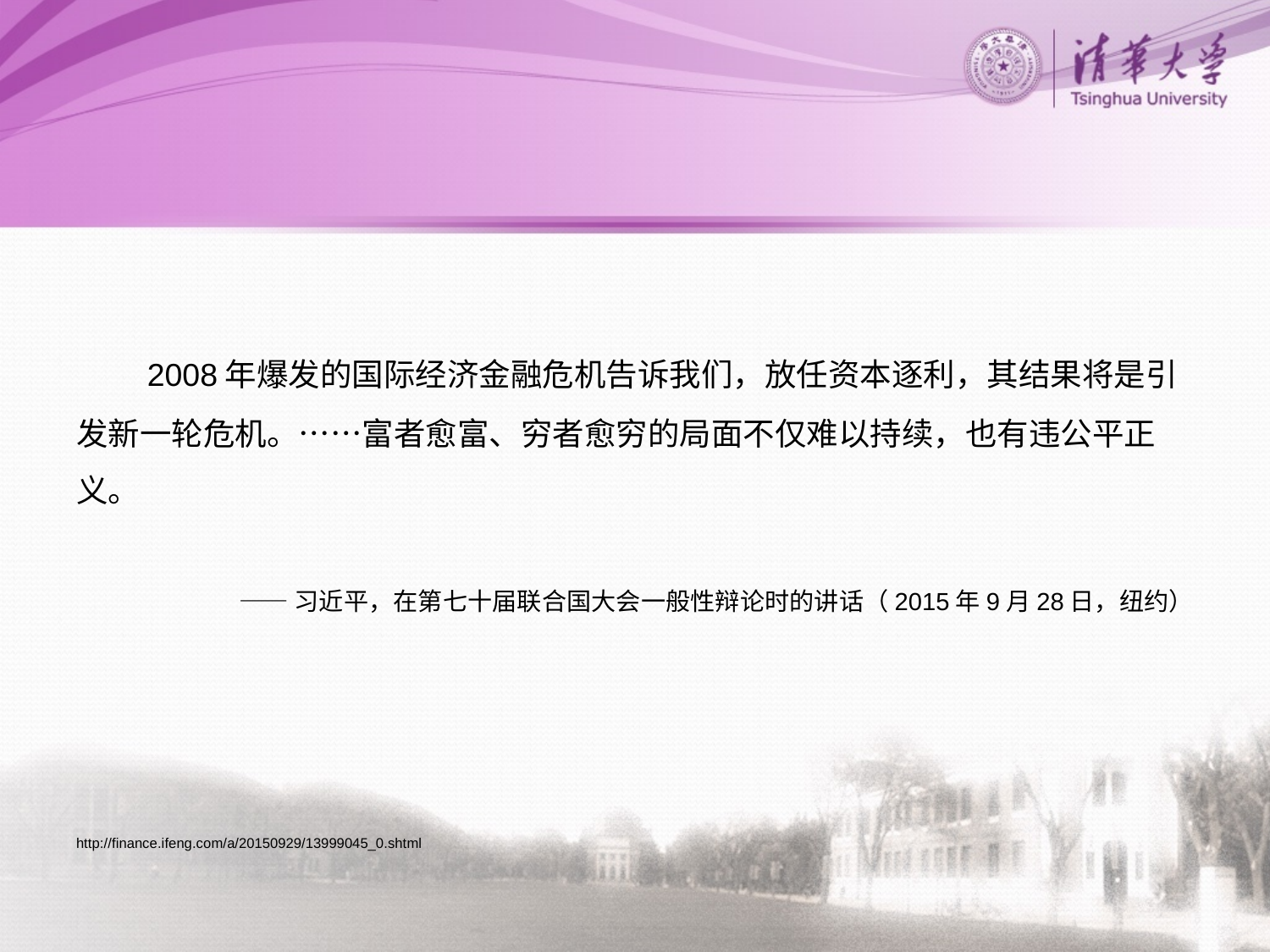

#

      2008年爆发的国际经济金融危机告诉我们，放任资本逐利，其结果将是引发新一轮危机。……富者愈富、穷者愈穷的局面不仅难以持续，也有违公平正义。

      ——习近平，在第七十届联合国大会一般性辩论时的讲话（2015年9月28日，纽约）

http://finance.ifeng.com/a/20150929/13999045_0.shtml